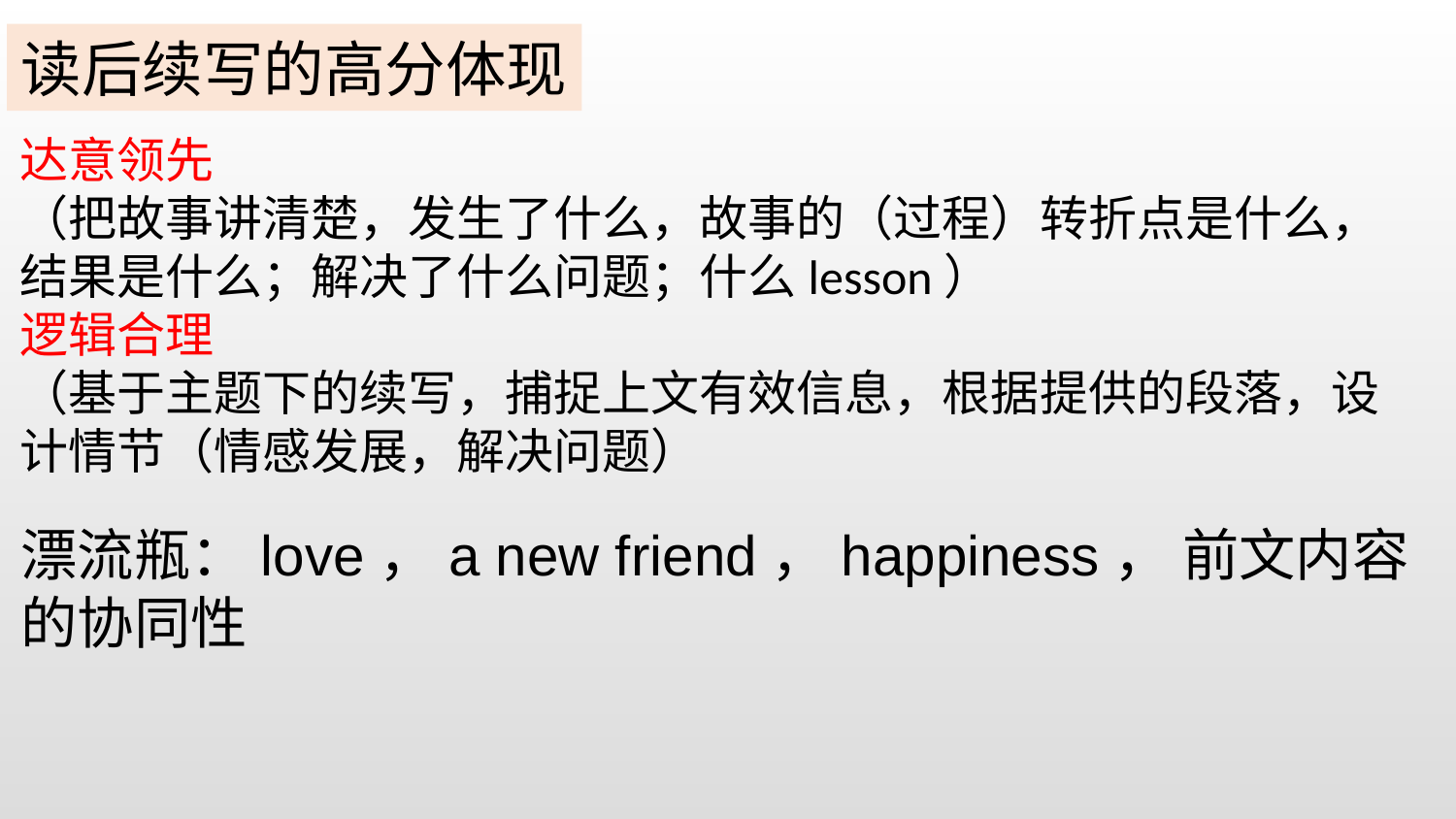

读后续写的高分体现
达意领先
（把故事讲清楚，发生了什么，故事的（过程）转折点是什么，结果是什么；解决了什么问题；什么lesson）
逻辑合理
（基于主题下的续写，捕捉上文有效信息，根据提供的段落，设计情节（情感发展，解决问题）

漂流瓶：love，a new friend，happiness， 前文内容的协同性